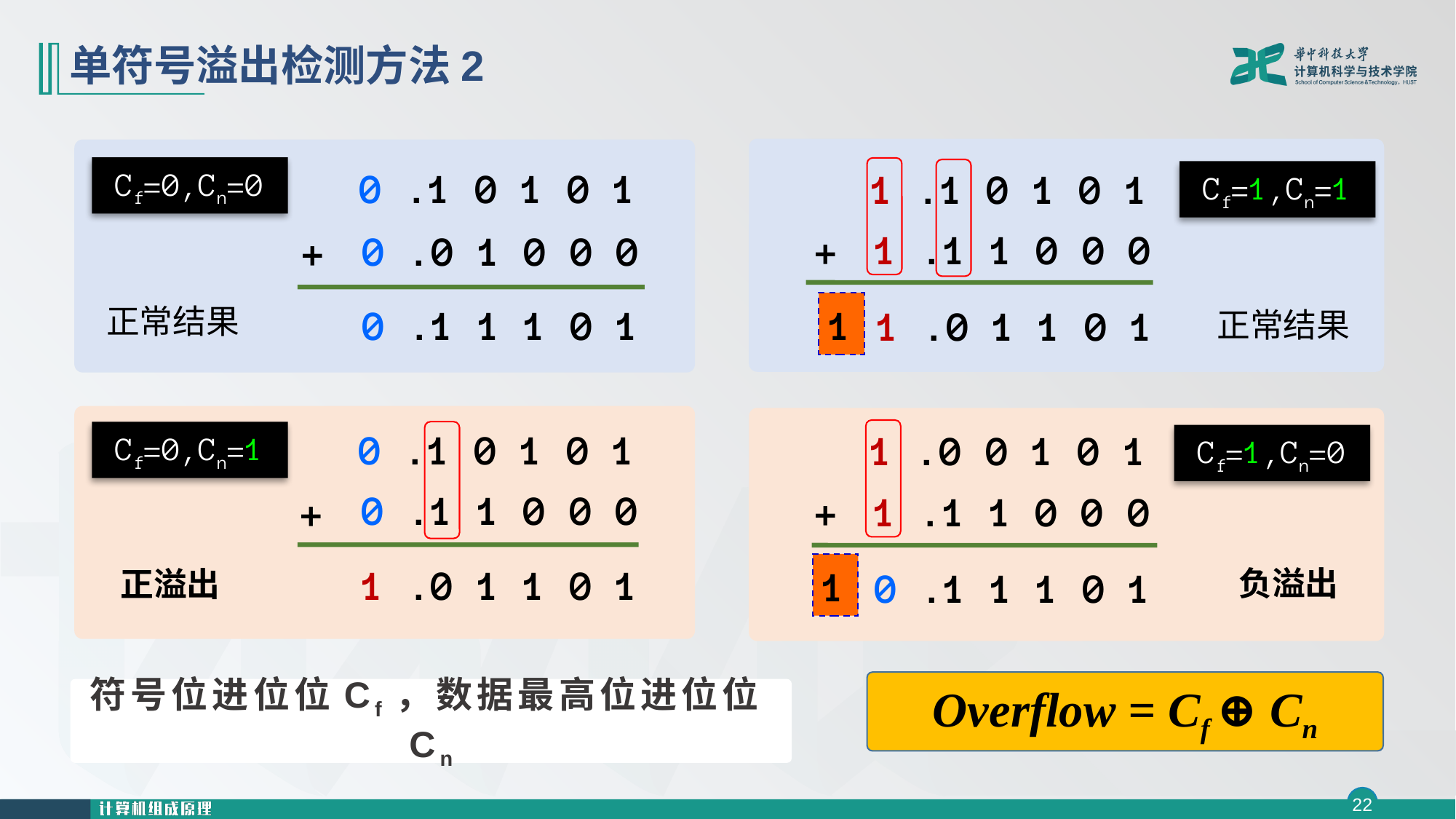

# 单符号溢出检测方法2

1 .1 0 1 0 1
+
1 .1 1 0 0 0
1
1 .0 1 1 0 1

0 .1 0 1 0 1
+
0 .0 1 0 0 0

0 .1 1 1 0 1

Cf=0,Cn=0

Cf=1,Cn=1
正常结果
正常结果

0 .1 0 1 0 1
0 .1 1 0 0 0
+

  1 .0 1 1 0 1

1 .0 0 1 0 1
+
1 .1 1 0 0 0

1
  0 .1 1 1 0 1

Cf=0,Cn=1
Cf=1,Cn=0
负溢出
正溢出
Overflow = Cf ⊕ Cn
符号位进位位Cf，数据最高位进位位Cn